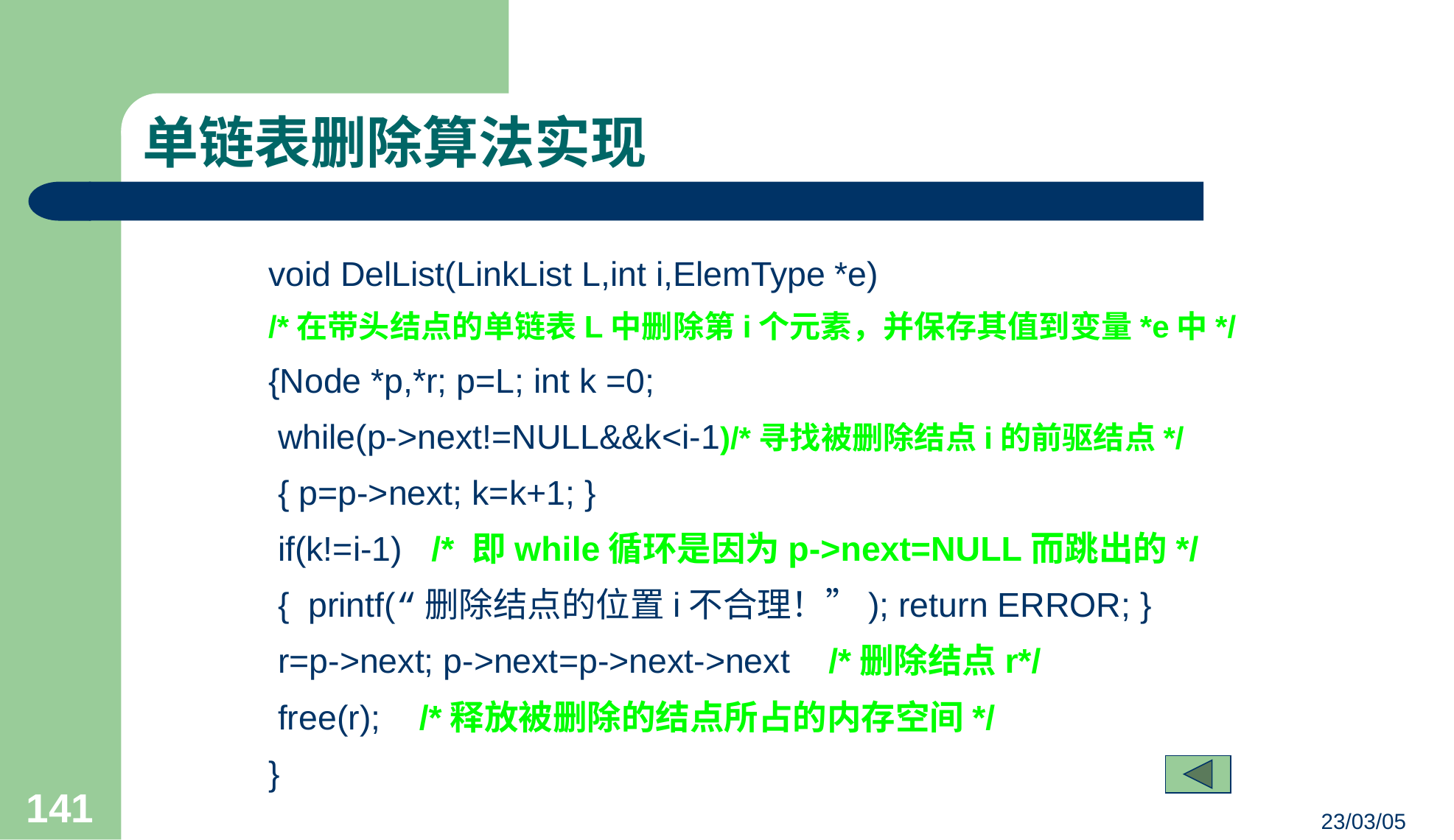

# 单链表删除算法实现
void DelList(LinkList L,int i,ElemType *e)
/*在带头结点的单链表L中删除第i个元素，并保存其值到变量*e中*/
{Node *p,*r; p=L; int k =0;
 while(p->next!=NULL&&k<i-1)/*寻找被删除结点i的前驱结点*/
 { p=p->next; k=k+1; }
 if(k!=i-1)   /* 即while循环是因为p->next=NULL而跳出的*/
 {  printf(“删除结点的位置i不合理！”); return ERROR; }
 r=p->next; p->next=p->next->next    /*删除结点r*/
 free(r);    /*释放被删除的结点所占的内存空间*/
}

141
23/03/05